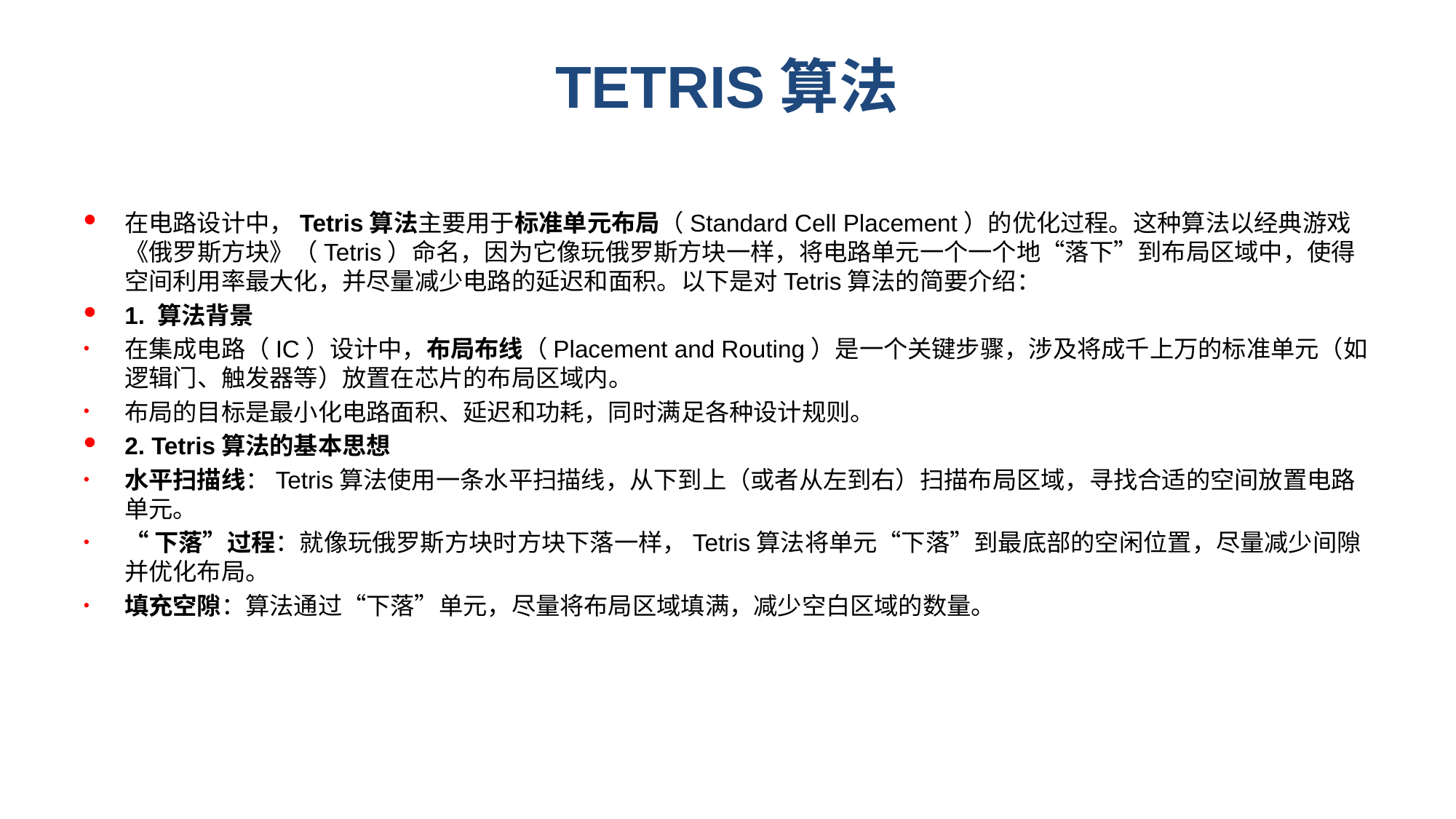

# TETRIS算法

在电路设计中，Tetris算法主要用于标准单元布局（Standard Cell Placement）的优化过程。这种算法以经典游戏《俄罗斯方块》（Tetris）命名，因为它像玩俄罗斯方块一样，将电路单元一个一个地“落下”到布局区域中，使得空间利用率最大化，并尽量减少电路的延迟和面积。以下是对Tetris算法的简要介绍：
1. 算法背景
在集成电路（IC）设计中，布局布线（Placement and Routing）是一个关键步骤，涉及将成千上万的标准单元（如逻辑门、触发器等）放置在芯片的布局区域内。
布局的目标是最小化电路面积、延迟和功耗，同时满足各种设计规则。
2. Tetris算法的基本思想
水平扫描线：Tetris算法使用一条水平扫描线，从下到上（或者从左到右）扫描布局区域，寻找合适的空间放置电路单元。
“下落”过程：就像玩俄罗斯方块时方块下落一样，Tetris算法将单元“下落”到最底部的空闲位置，尽量减少间隙并优化布局。
填充空隙：算法通过“下落”单元，尽量将布局区域填满，减少空白区域的数量。